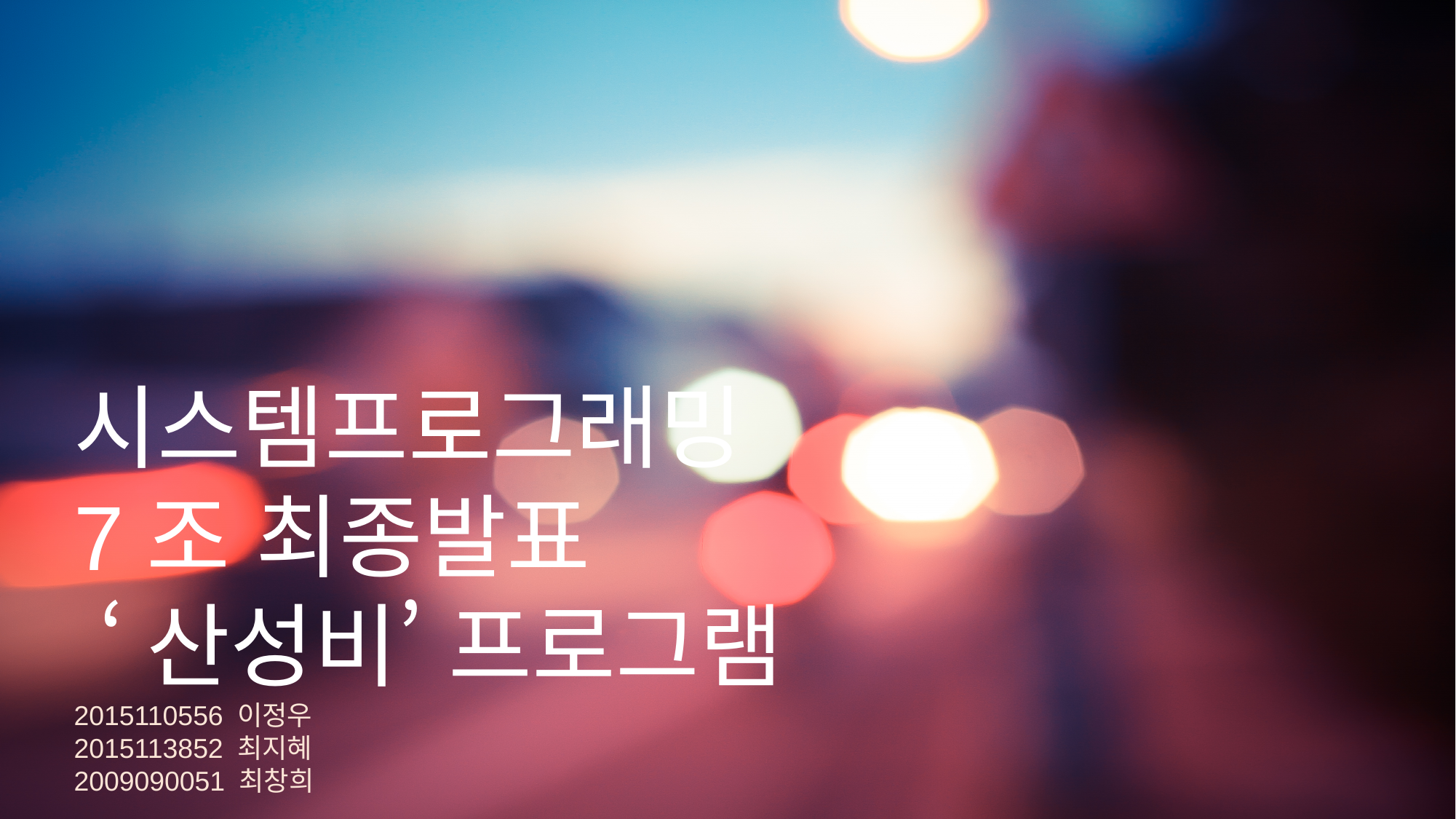

시스템프로그래밍
7조 최종발표
 ‘산성비’ 프로그램
2015110556 이정우
2015113852 최지혜
2009090051 최창희